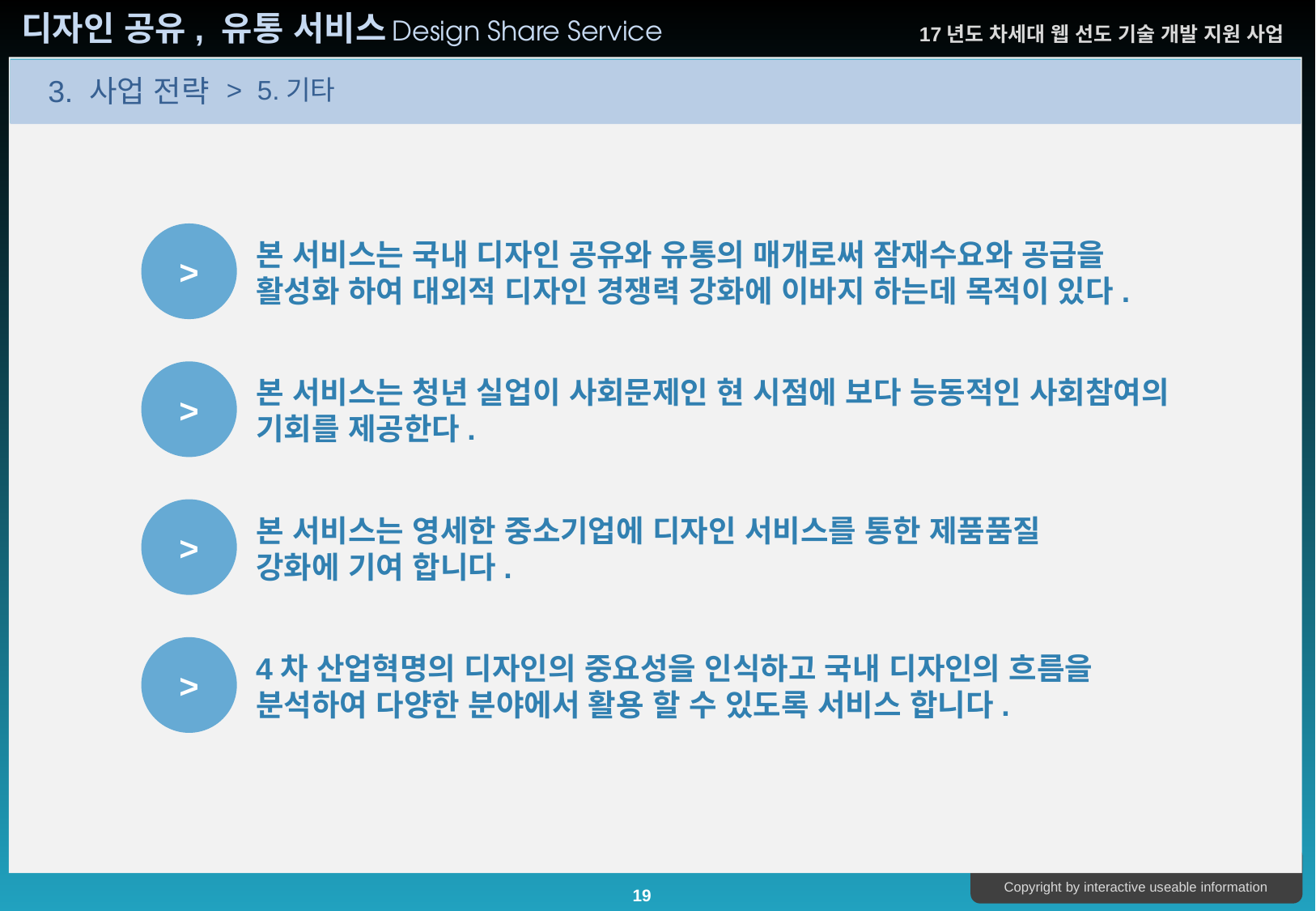

>  5.기타
>
본 서비스는 국내 디자인 공유와 유통의 매개로써 잠재수요와 공급을
활성화 하여 대외적 디자인 경쟁력 강화에 이바지 하는데 목적이 있다.
>
본 서비스는 청년 실업이 사회문제인 현 시점에 보다 능동적인 사회참여의
기회를 제공한다.
>
본 서비스는 영세한 중소기업에 디자인 서비스를 통한 제품품질
강화에 기여 합니다.
>
4차 산업혁명의 디자인의 중요성을 인식하고 국내 디자인의 흐름을
분석하여 다양한 분야에서 활용 할 수 있도록 서비스 합니다.